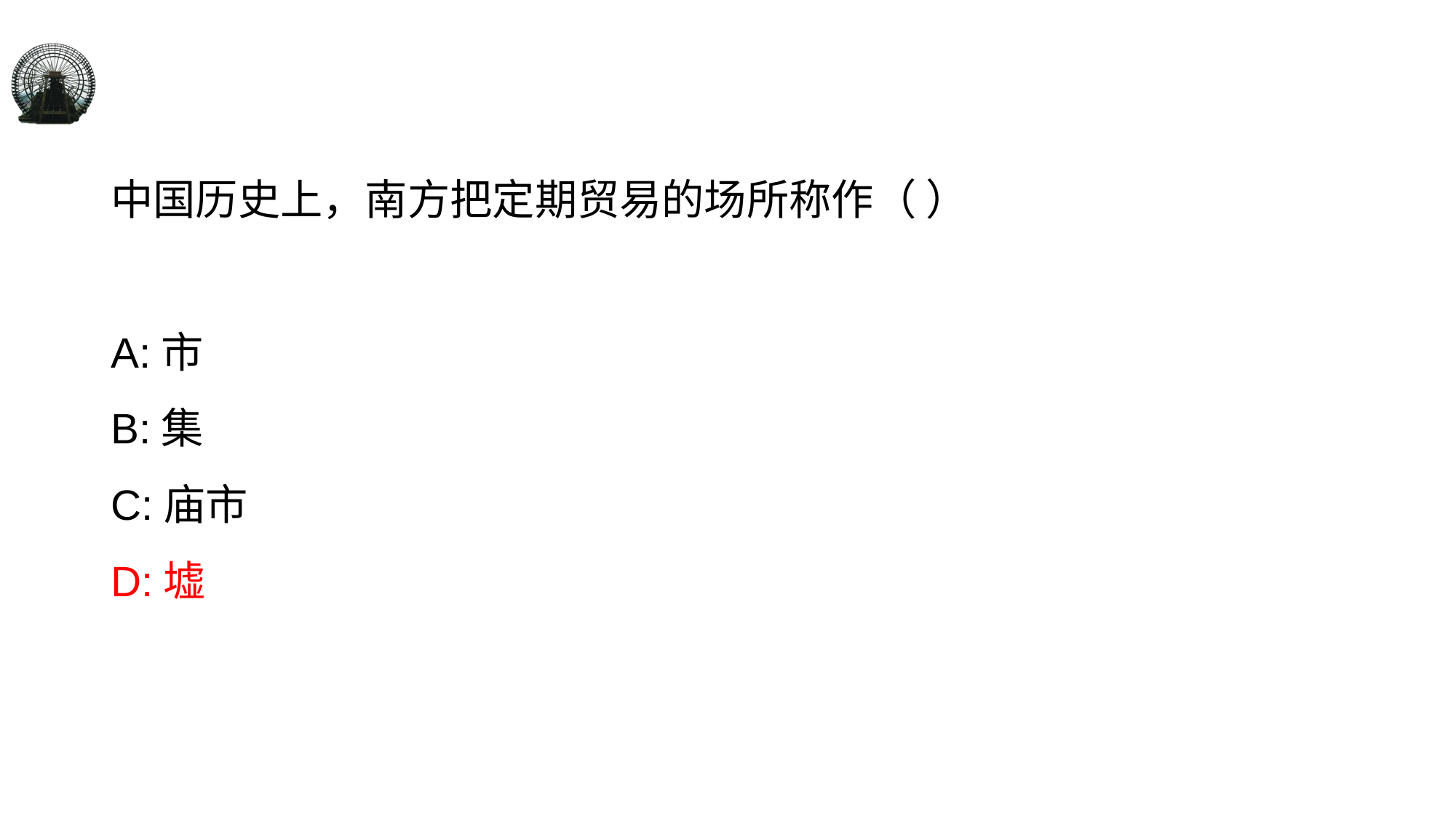

#
中国历史上，南方把定期贸易的场所称作（ ）

A:市
B:集
C:庙市
D:墟

61